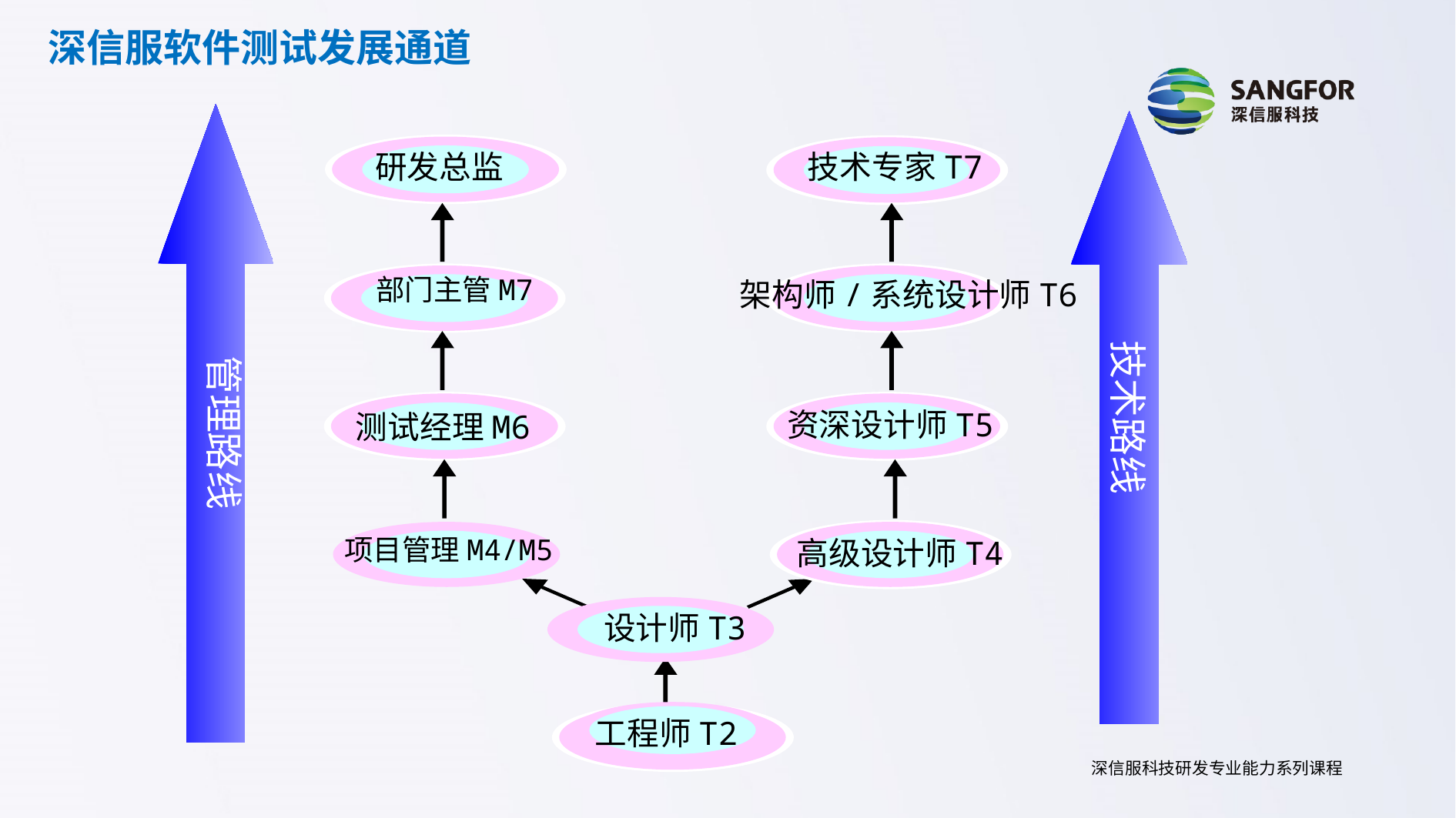

深信服软件测试发展通道

研发总监
技术专家T7

技术路线

部门主管M7

架构师/系统设计师T6

管理路线

资深设计师T5

测试经理M6

项目管理M4/M5

高级设计师T4

设计师T3

工程师T2